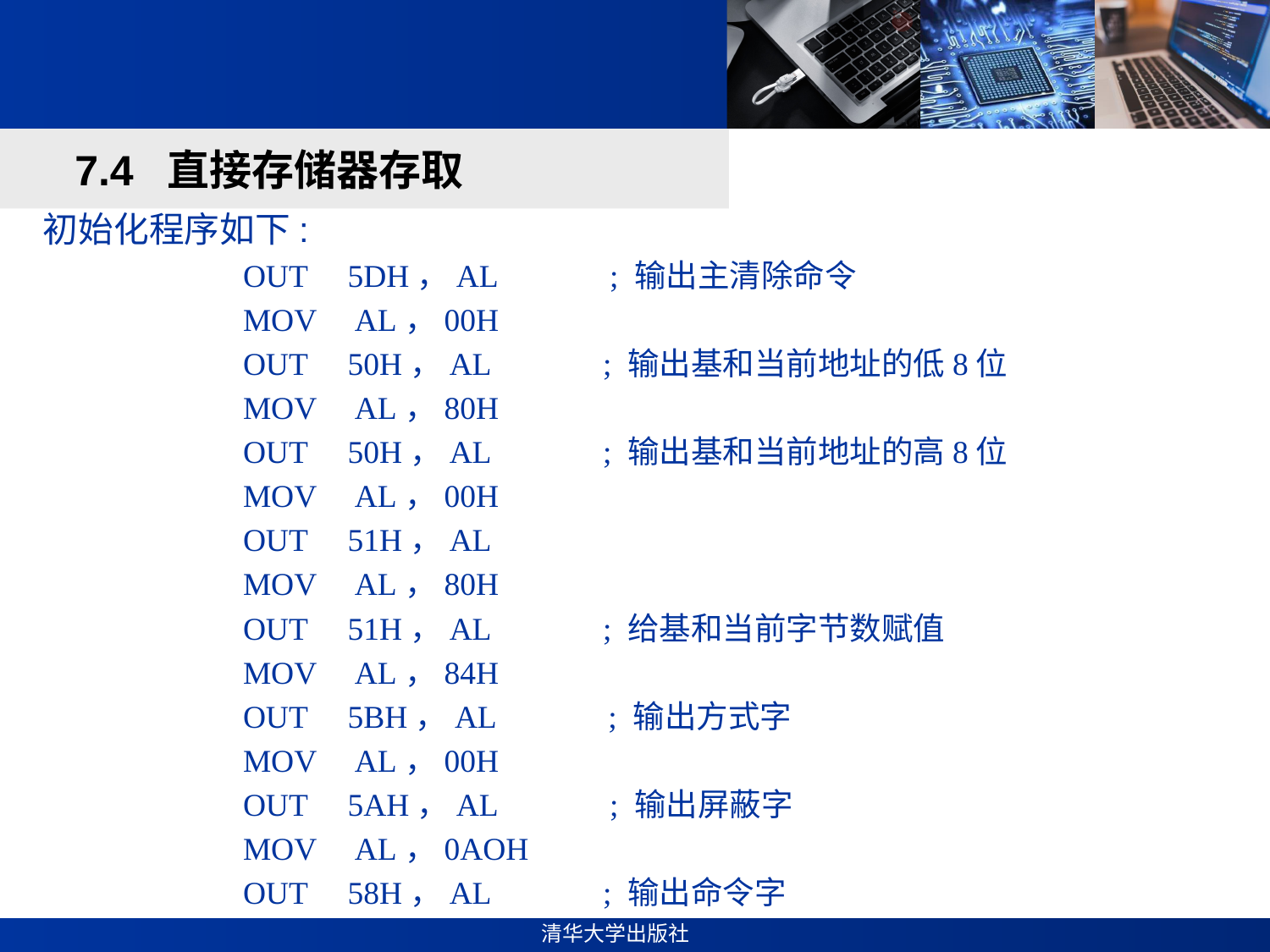

#
7.4  直接存储器存取
初始化程序如下:
OUT     5DH，AL              ; 输出主清除命令
MOV     AL，00H
OUT     50H，AL              ; 输出基和当前地址的低8位
MOV     AL，80H
OUT     50H，AL              ; 输出基和当前地址的高8位
MOV     AL，00H
OUT     51H，AL
MOV     AL，80H
OUT     51H，AL              ; 给基和当前字节数赋值
MOV     AL，84H
OUT     5BH，AL              ; 输出方式字
MOV     AL，00H
OUT     5AH，AL              ; 输出屏蔽字
MOV     AL，0AOH
OUT     58H，AL              ; 输出命令字